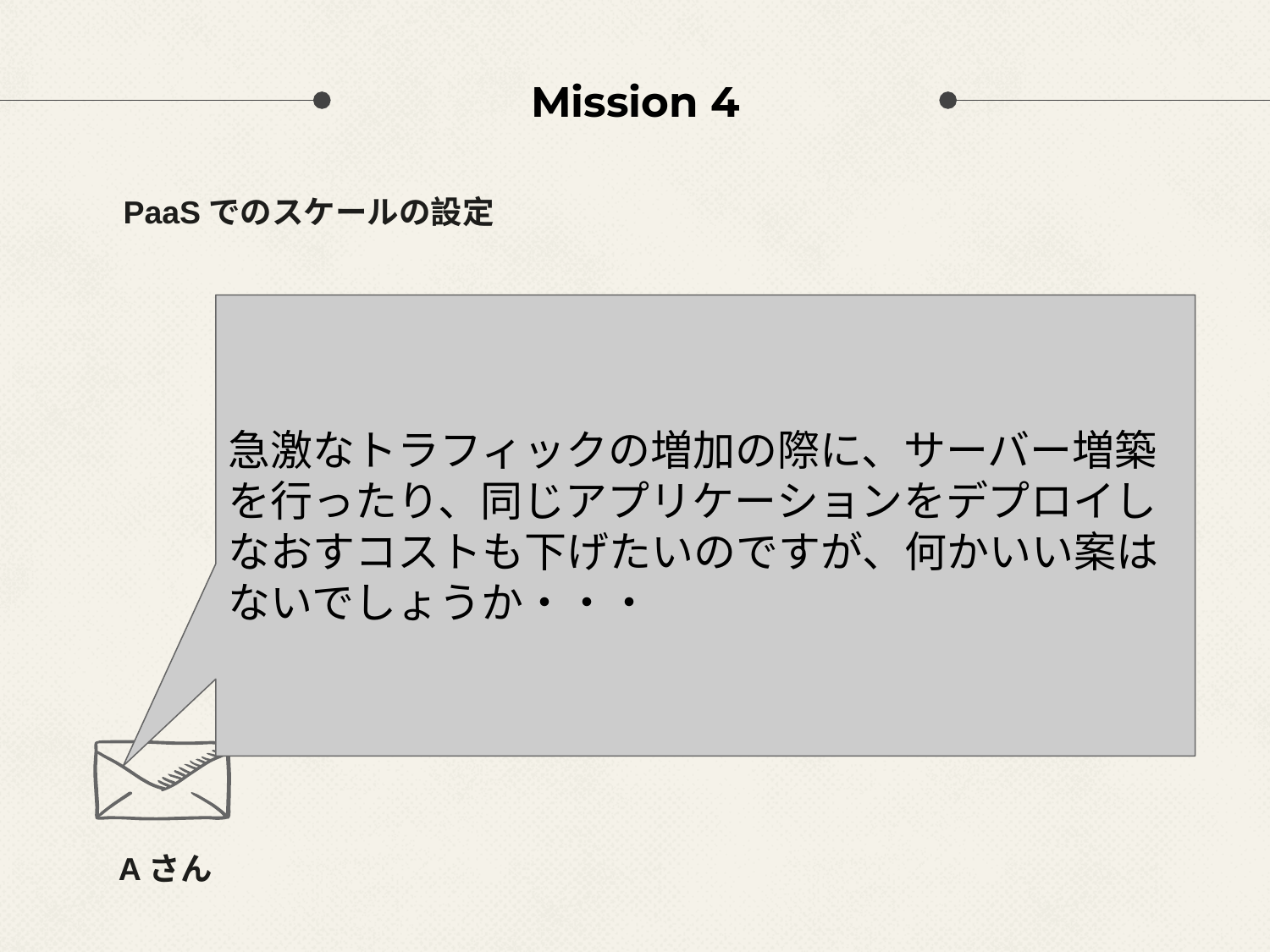

# Mission 4
PaaSでのスケールの設定
急激なトラフィックの増加の際に、サーバー増築を行ったり、同じアプリケーションをデプロイしなおすコストも下げたいのですが、何かいい案はないでしょうか・・・

Aさん